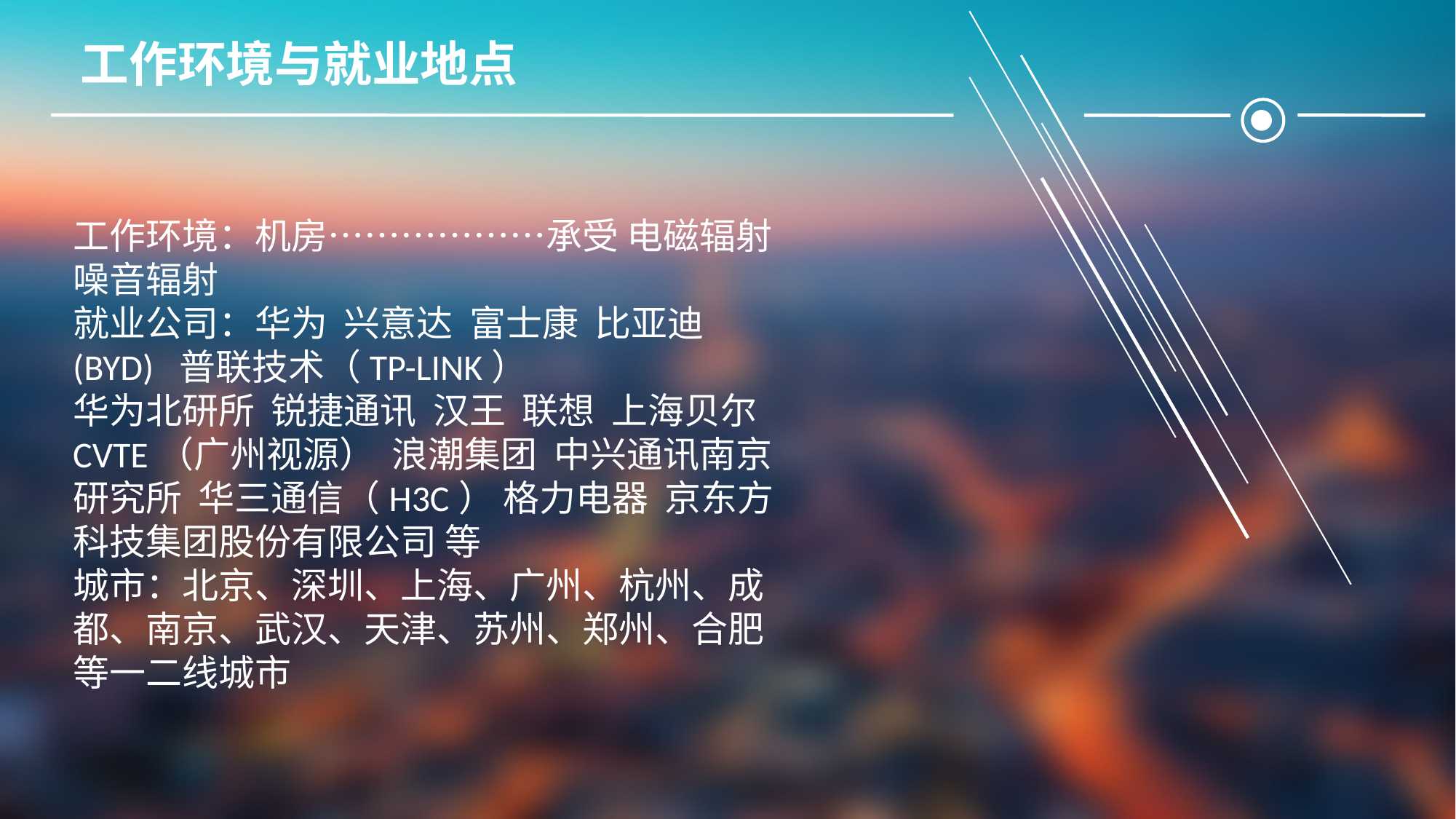

工作环境与就业地点

工作环境：机房………………承受 电磁辐射 噪音辐射
就业公司：华为  兴意达  富士康  比亚迪(BYD)  普联技术（TP-LINK）
华为北研所  锐捷通讯  汉王  联想  上海贝尔  CVTE（广州视源）  浪潮集团  中兴通讯南京研究所  华三通信（H3C） 格力电器  京东方科技集团股份有限公司 等
城市：北京、深圳、上海、广州、杭州、成都、南京、武汉、天津、苏州、郑州、合肥等一二线城市